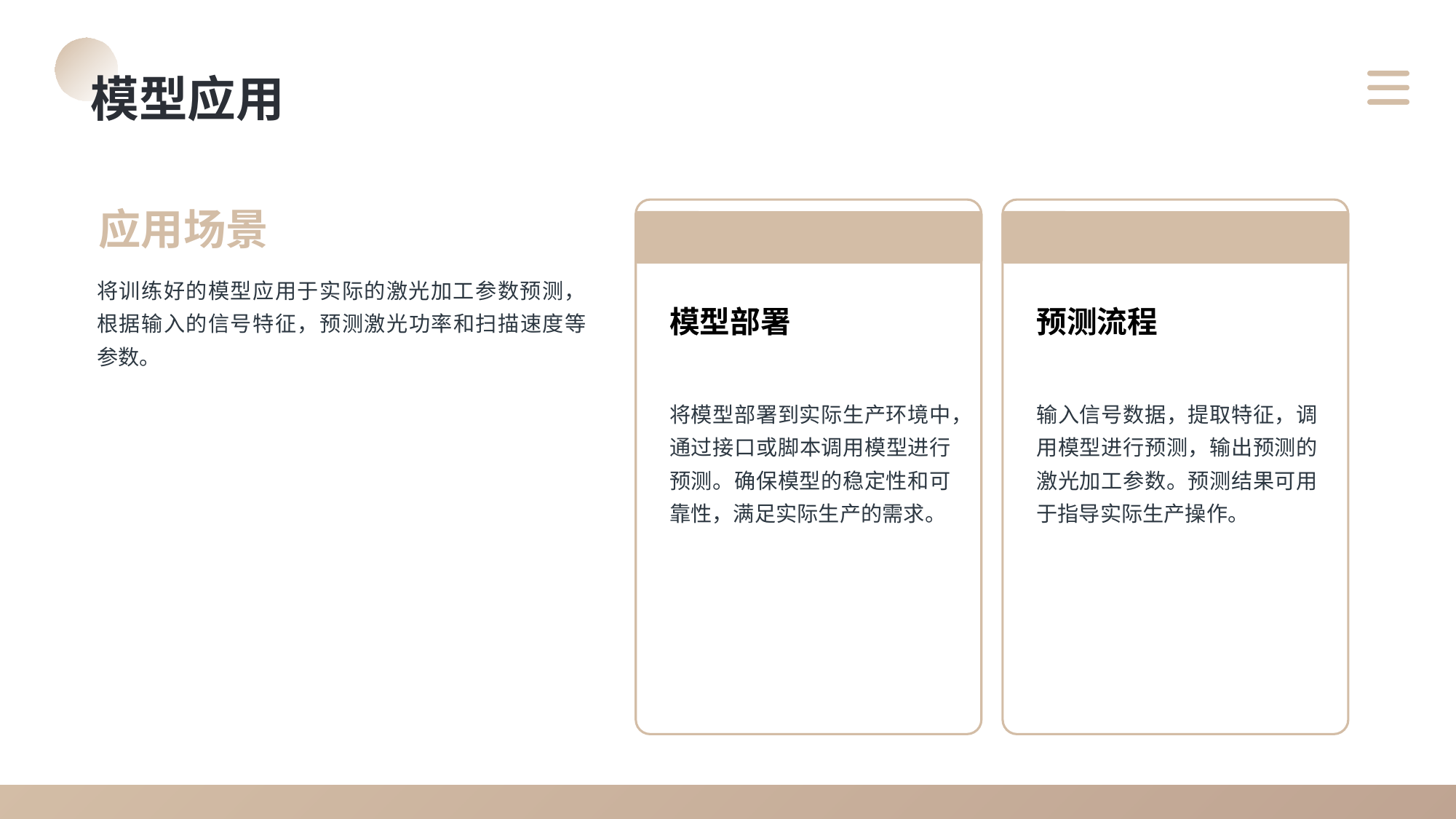

模型应用

应用场景

将训练好的模型应用于实际的激光加工参数预测，根据输入的信号特征，预测激光功率和扫描速度等参数。
模型部署
预测流程
将模型部署到实际生产环境中，通过接口或脚本调用模型进行预测。确保模型的稳定性和可靠性，满足实际生产的需求。
输入信号数据，提取特征，调用模型进行预测，输出预测的激光加工参数。预测结果可用于指导实际生产操作。